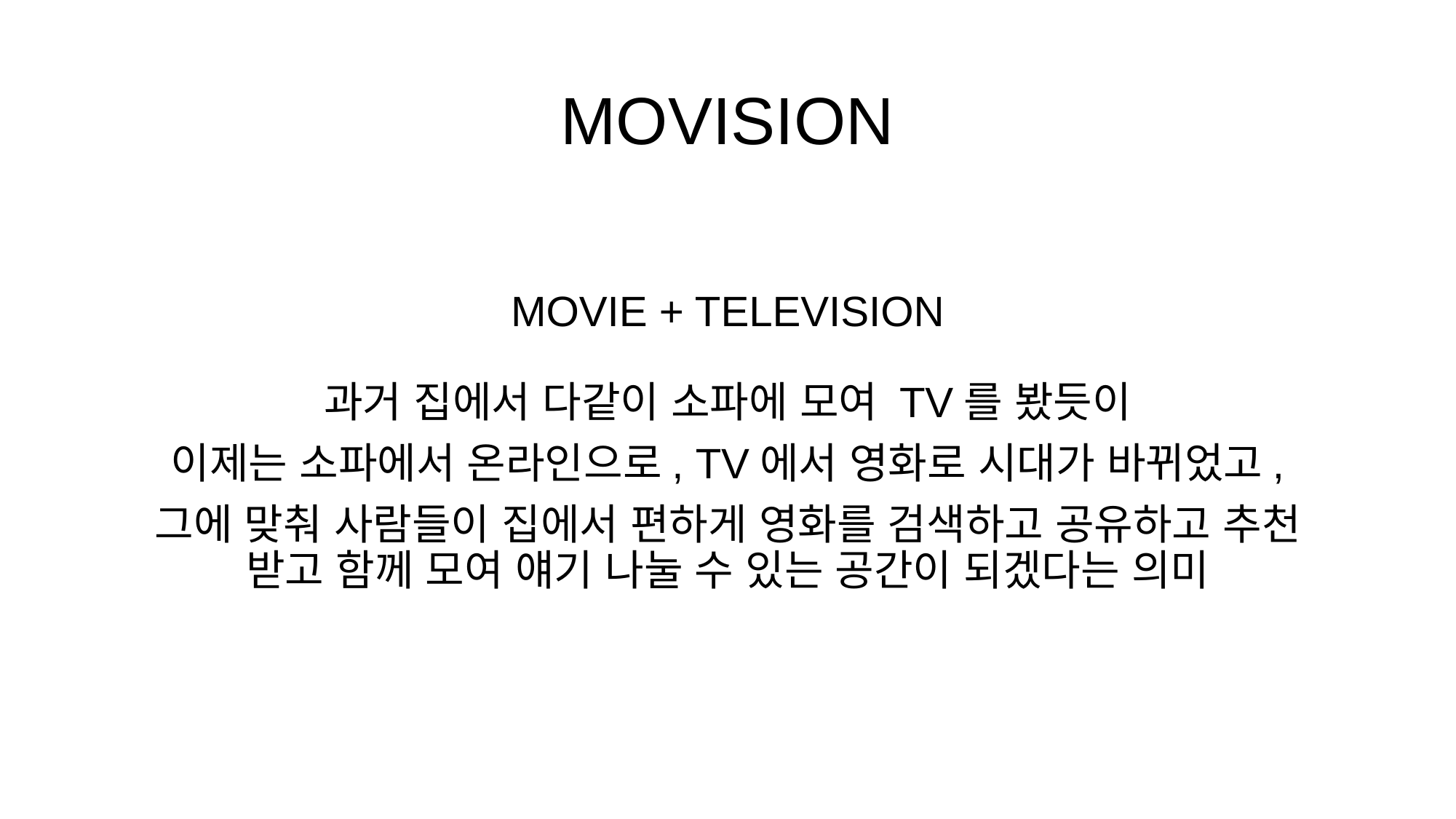

# MOVISION

MOVIE + TELEVISION
과거 집에서 다같이 소파에 모여 TV를 봤듯이
이제는 소파에서 온라인으로, TV에서 영화로 시대가 바뀌었고,
그에 맞춰 사람들이 집에서 편하게 영화를 검색하고 공유하고 추천 받고 함께 모여 얘기 나눌 수 있는 공간이 되겠다는 의미